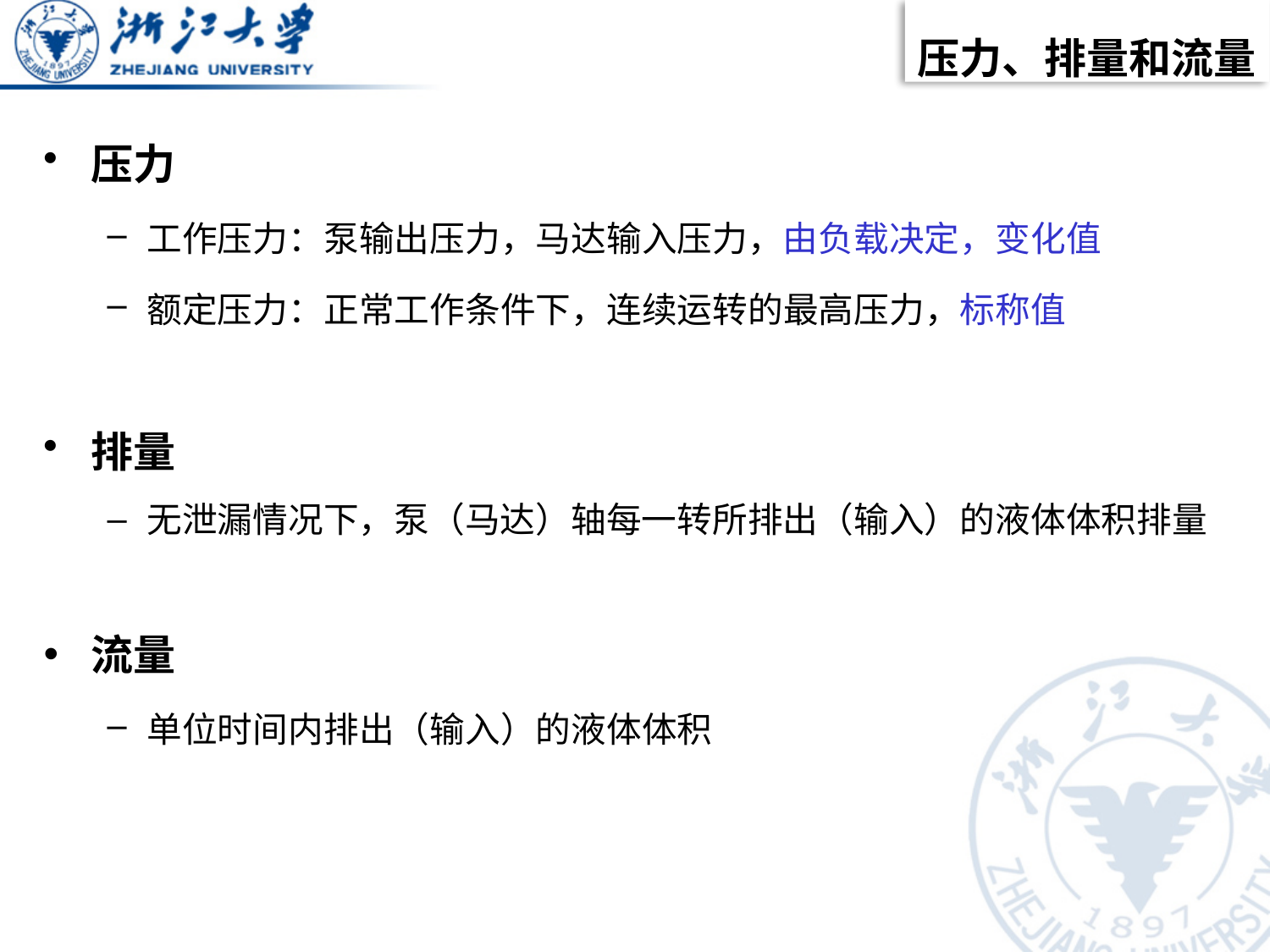

压力、排量和流量
压力
工作压力：泵输出压力，马达输入压力，由负载决定，变化值
额定压力：正常工作条件下，连续运转的最高压力，标称值

排量
无泄漏情况下，泵（马达）轴每一转所排出（输入）的液体体积排量

流量
单位时间内排出（输入）的液体体积